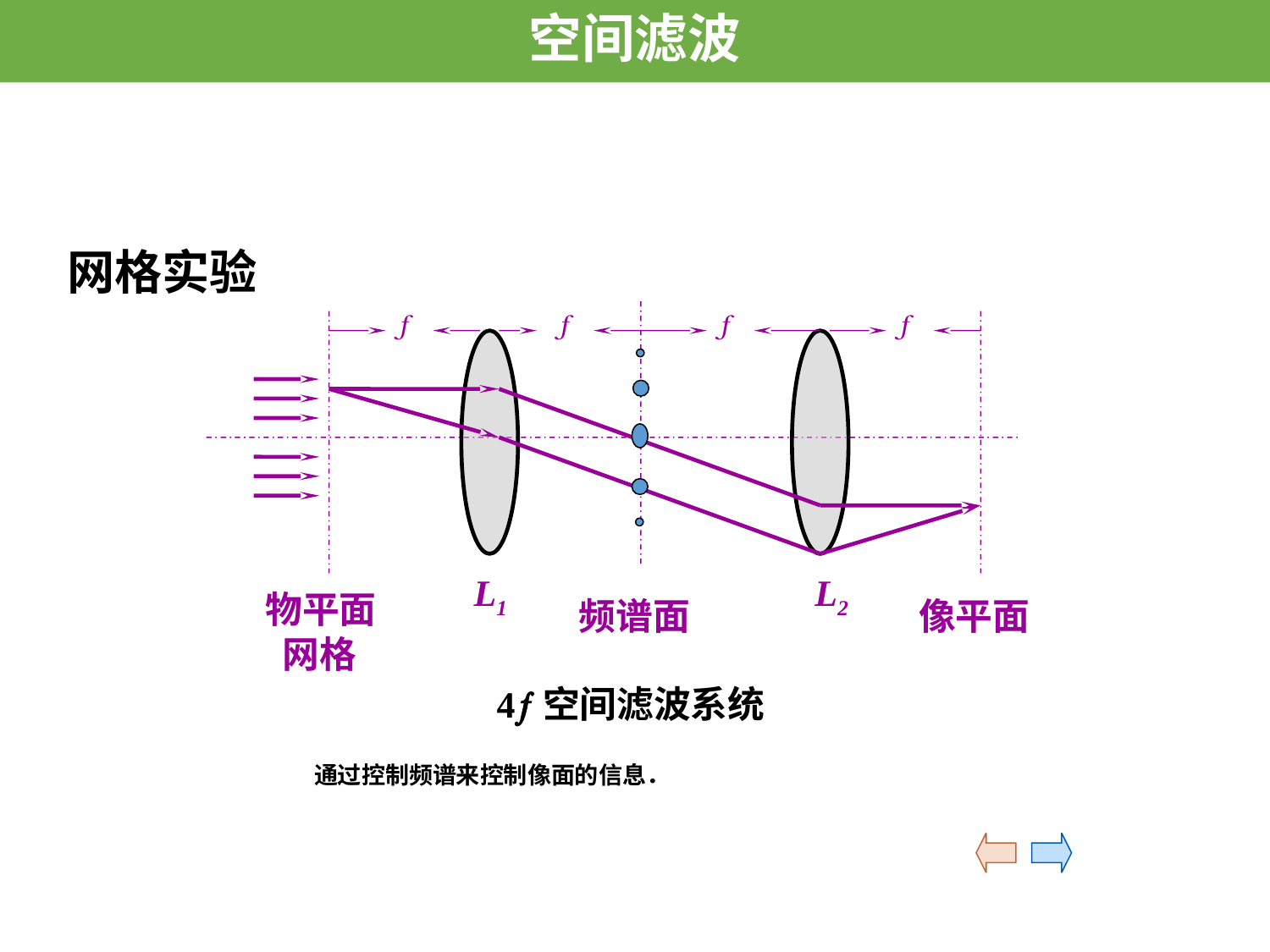

空间滤波
# 网格实验

f
f
f
f

L1
L2
物平面
 网格
频谱面
像平面
4ƒ空间滤波系统

通过控制频谱来控制像面的信息．